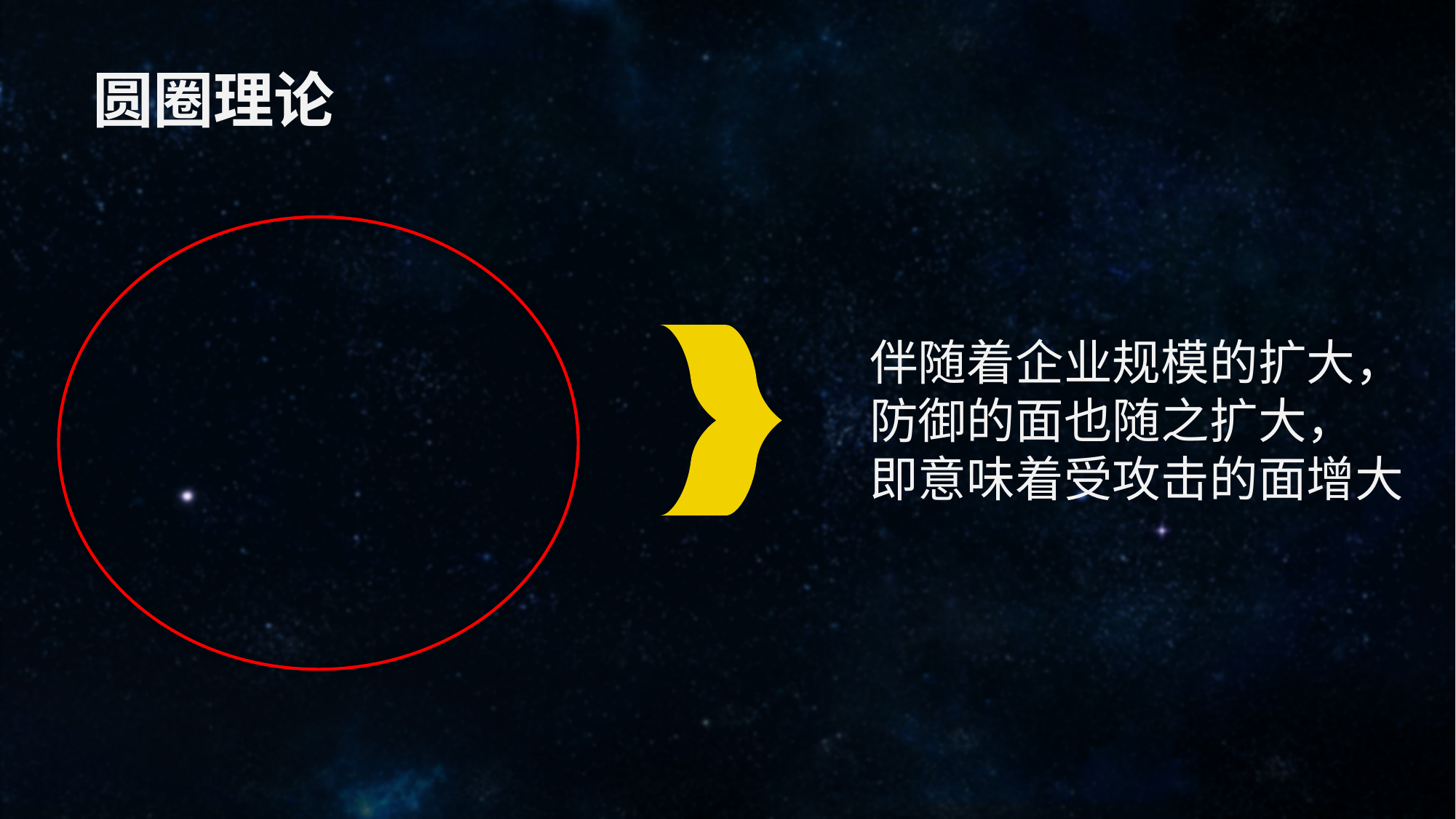

# 圆圈理论

伴随着企业规模的扩大，防御的面也随之扩大，
即意味着受攻击的面增大